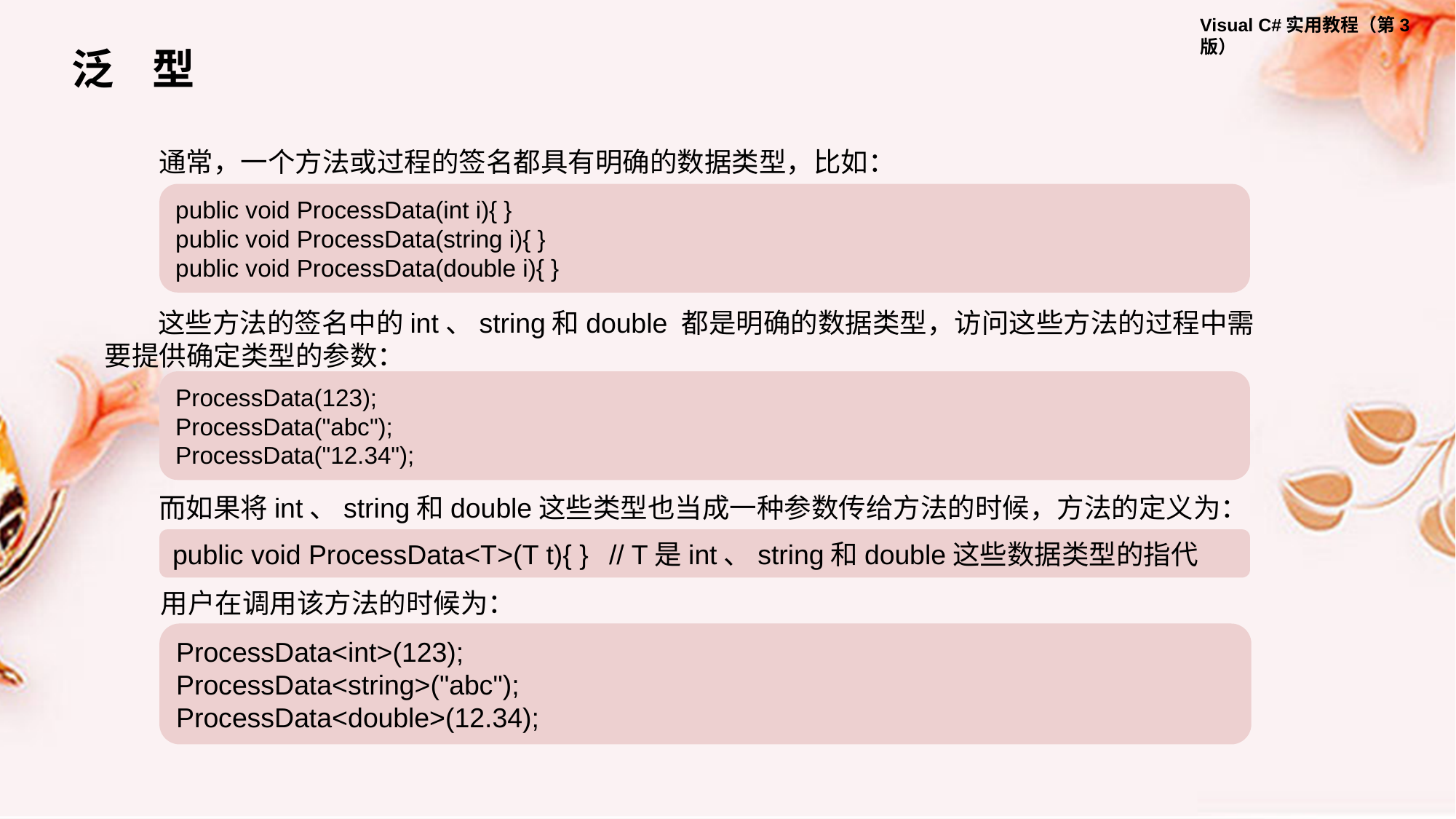

泛    型
通常，一个方法或过程的签名都具有明确的数据类型，比如：
public void ProcessData(int i){ }
public void ProcessData(string i){ }
public void ProcessData(double i){ }
这些方法的签名中的int、string和double 都是明确的数据类型，访问这些方法的过程中需要提供确定类型的参数：
ProcessData(123);
ProcessData("abc");
ProcessData("12.34");
而如果将int、string和double这些类型也当成一种参数传给方法的时候，方法的定义为：
public void ProcessData<T>(T t){ }	// T是int、string和double这些数据类型的指代
用户在调用该方法的时候为：
ProcessData<int>(123);
ProcessData<string>("abc");
ProcessData<double>(12.34);